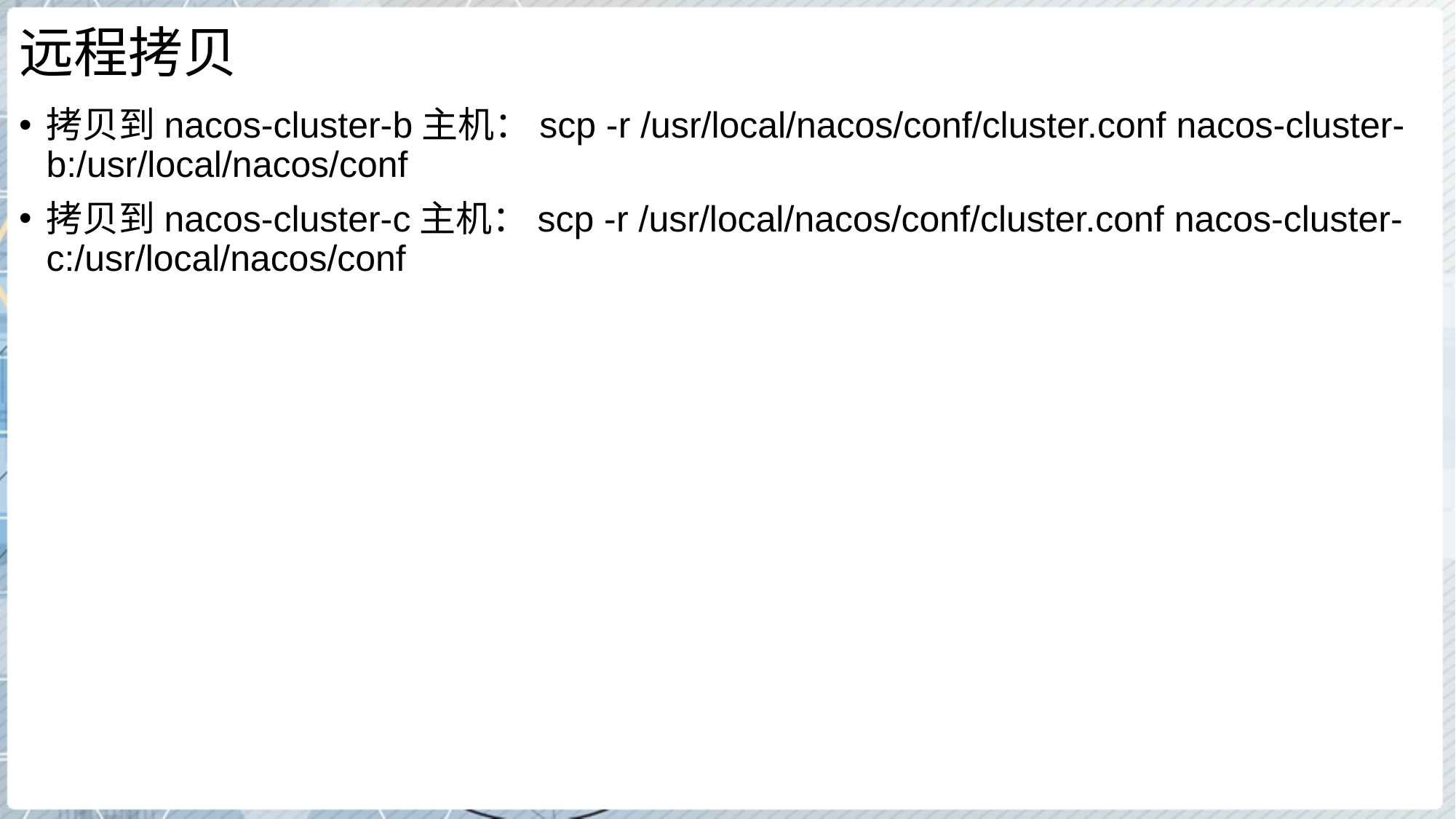

# 远程拷贝
拷贝到nacos-cluster-b主机：scp -r /usr/local/nacos/conf/cluster.conf nacos-cluster-b:/usr/local/nacos/conf
拷贝到nacos-cluster-c主机：scp -r /usr/local/nacos/conf/cluster.conf nacos-cluster-c:/usr/local/nacos/conf